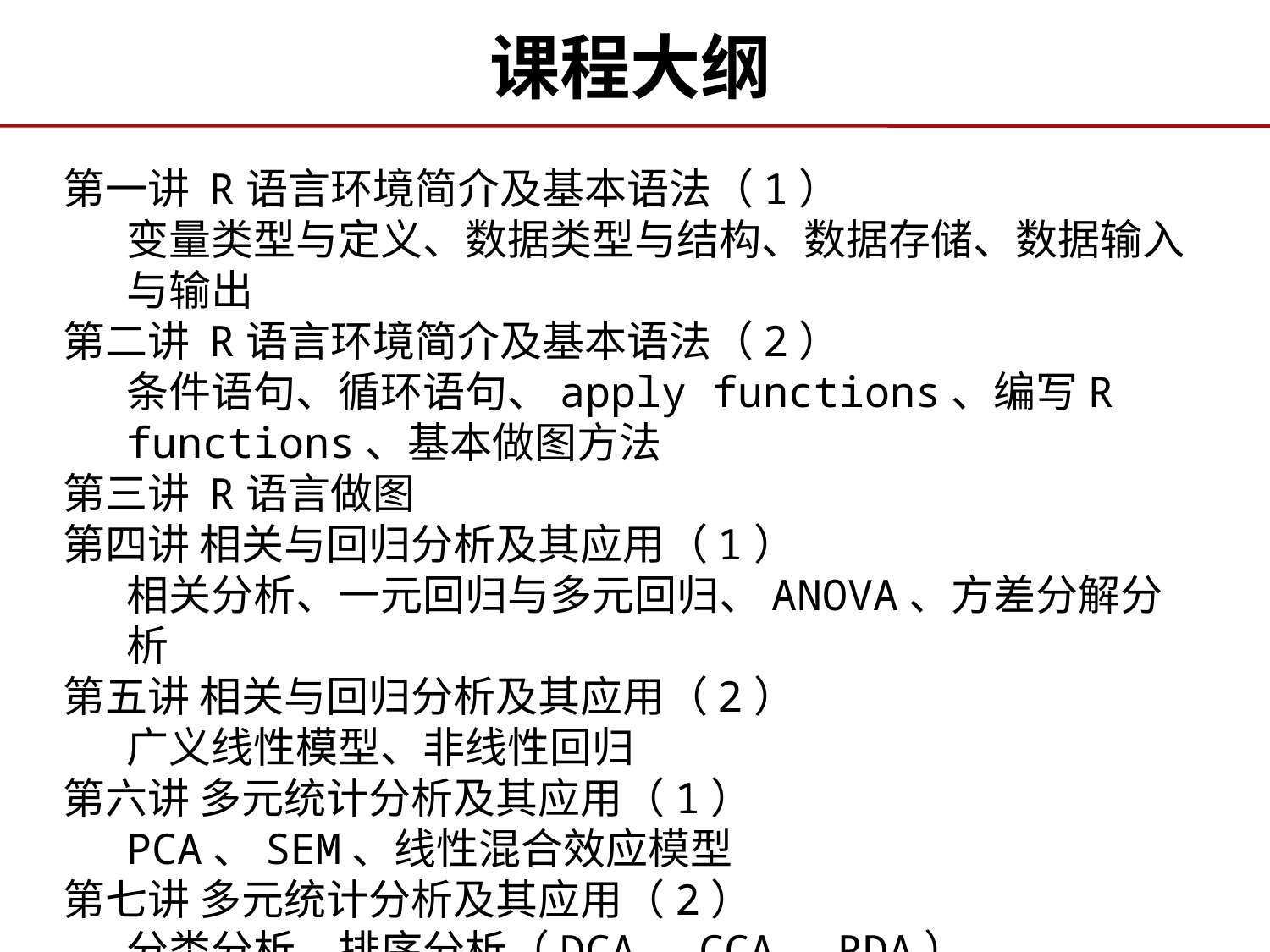

课程大纲

第一讲 R语言环境简介及基本语法（1）
变量类型与定义、数据类型与结构、数据存储、数据输入与输出
第二讲 R语言环境简介及基本语法（2）
条件语句、循环语句、apply functions、编写R functions、基本做图方法
第三讲 R语言做图
第四讲 相关与回归分析及其应用（1）
相关分析、一元回归与多元回归、ANOVA、方差分解分析
第五讲 相关与回归分析及其应用（2）
广义线性模型、非线性回归
第六讲 多元统计分析及其应用（1）
PCA、SEM、线性混合效应模型
第七讲 多元统计分析及其应用（2）
分类分析、排序分析（DCA、CCA、RDA）